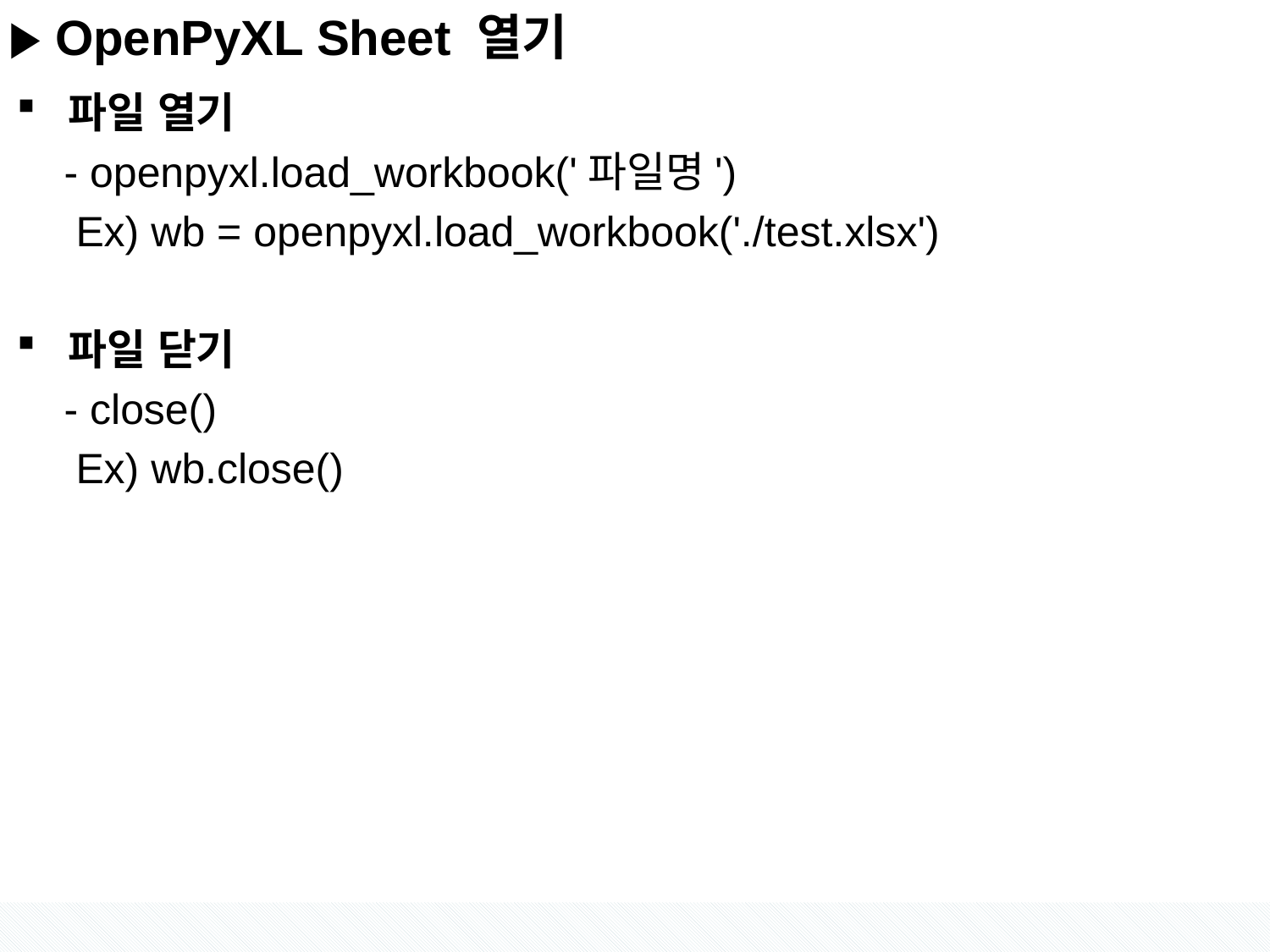

#
▶ OpenPyXL Sheet 열기
파일 열기
    - openpyxl.load_workbook('파일명')
     Ex) wb = openpyxl.load_workbook('./test.xlsx')

파일 닫기
    - close()
     Ex) wb.close()